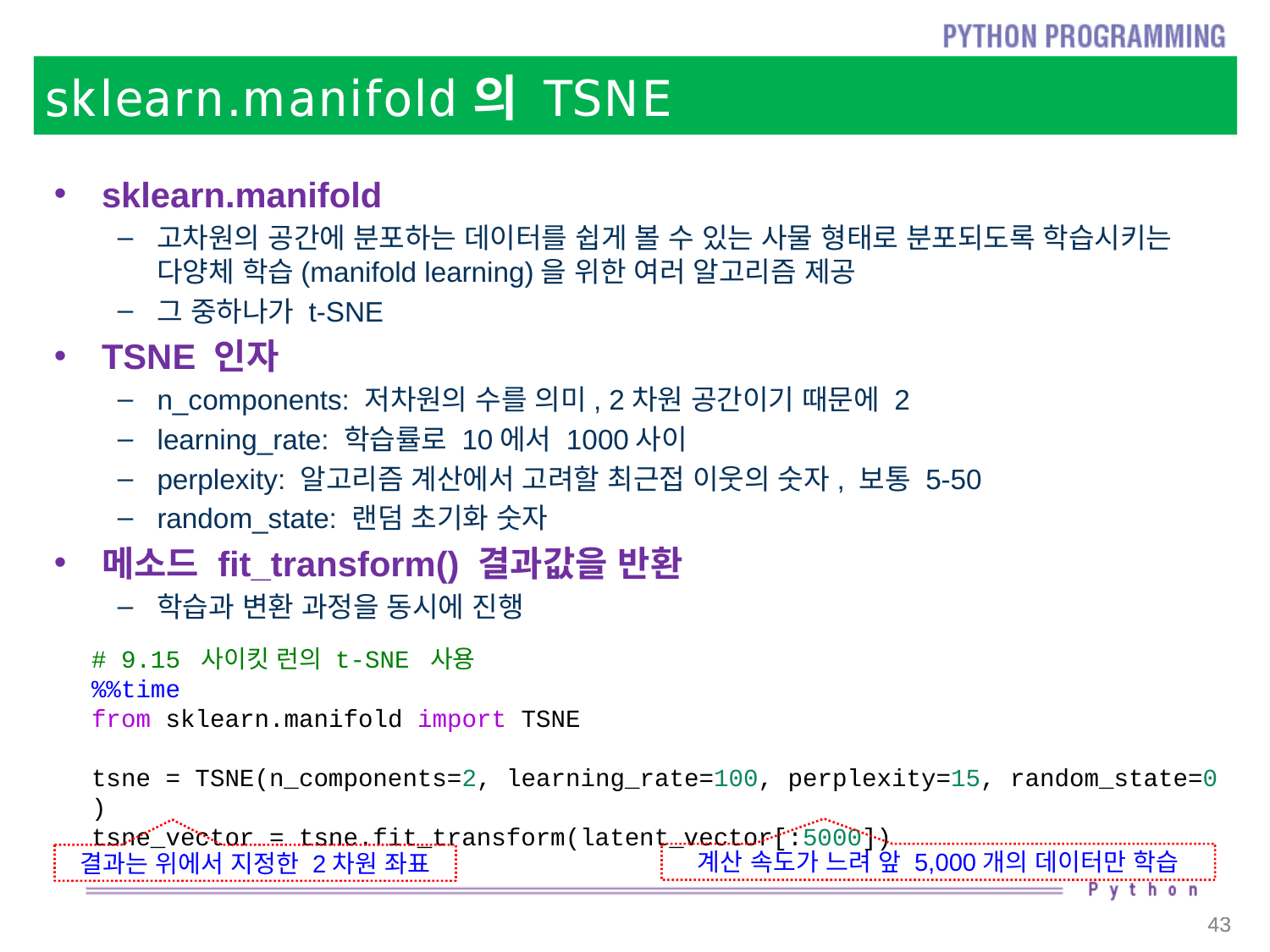

# sklearn.manifold의 TSNE
sklearn.manifold
고차원의 공간에 분포하는 데이터를 쉽게 볼 수 있는 사물 형태로 분포되도록 학습시키는 다양체 학습(manifold learning)을 위한 여러 알고리즘 제공
그 중하나가 t-SNE
TSNE 인자
n_components: 저차원의 수를 의미, 2차원 공간이기 때문에 2
learning_rate: 학습률로 10에서 1000사이
perplexity: 알고리즘 계산에서 고려할 최근접 이웃의 숫자, 보통 5-50
random_state: 랜덤 초기화 숫자
메소드 fit_transform() 결과값을 반환
학습과 변환 과정을 동시에 진행

# 9.15 사이킷 런의 t-SNE 사용
%%time
from sklearn.manifold import TSNE
tsne = TSNE(n_components=2, learning_rate=100, perplexity=15, random_state=0)
tsne_vector = tsne.fit_transform(latent_vector[:5000])
계산 속도가 느려 앞 5,000개의 데이터만 학습
결과는 위에서 지정한 2차원 좌표
43